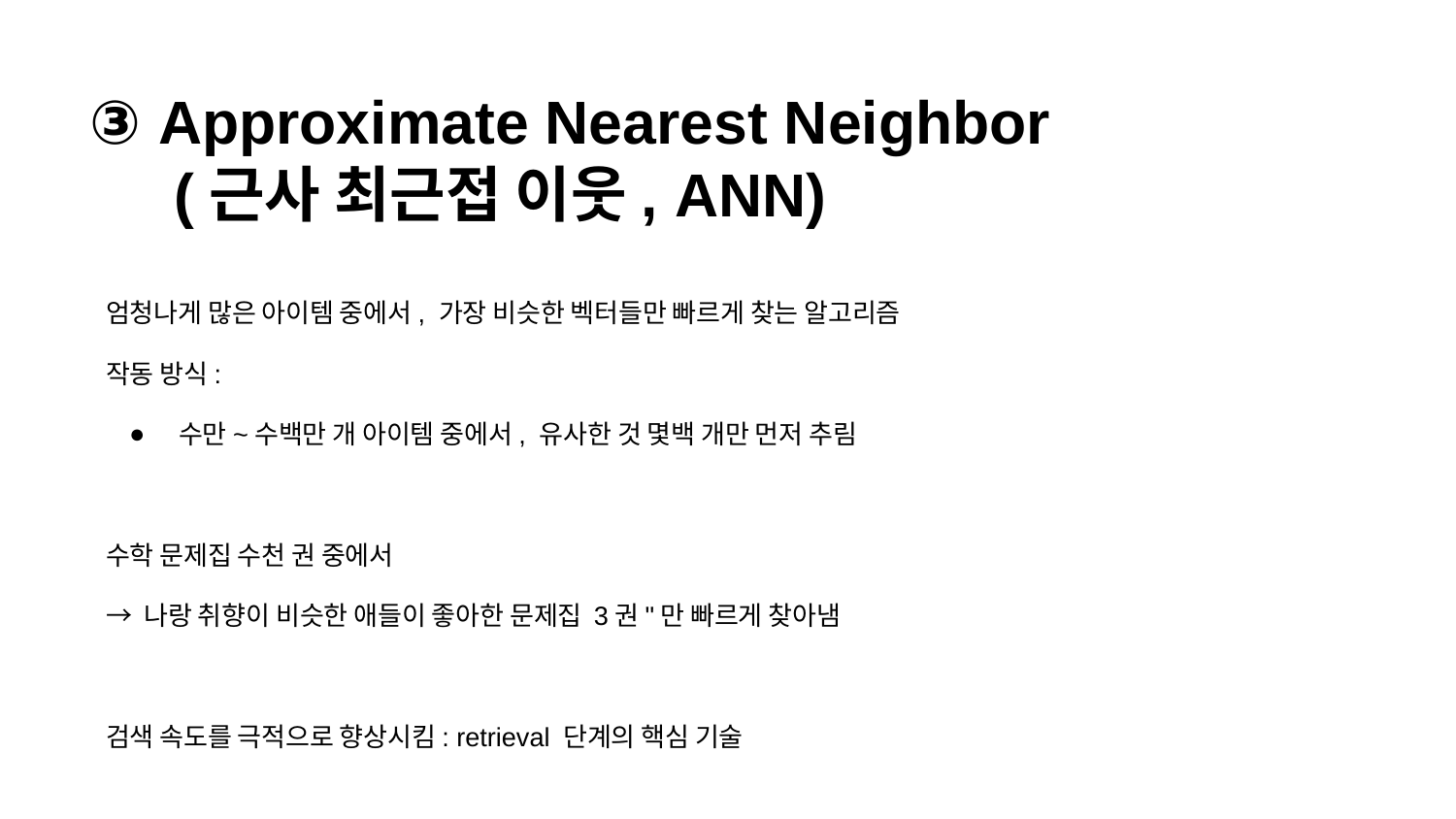

③ Approximate Nearest Neighbor
     (근사 최근접 이웃, ANN)
엄청나게 많은 아이템 중에서, 가장 비슷한 벡터들만 빠르게 찾는 알고리즘
작동 방식:
수만~수백만 개 아이템 중에서, 유사한 것 몇백 개만 먼저 추림

수학 문제집 수천 권 중에서
→ 나랑 취향이 비슷한 애들이 좋아한 문제집 3권"만 빠르게 찾아냄

검색 속도를 극적으로 향상시킴: retrieval 단계의 핵심 기술